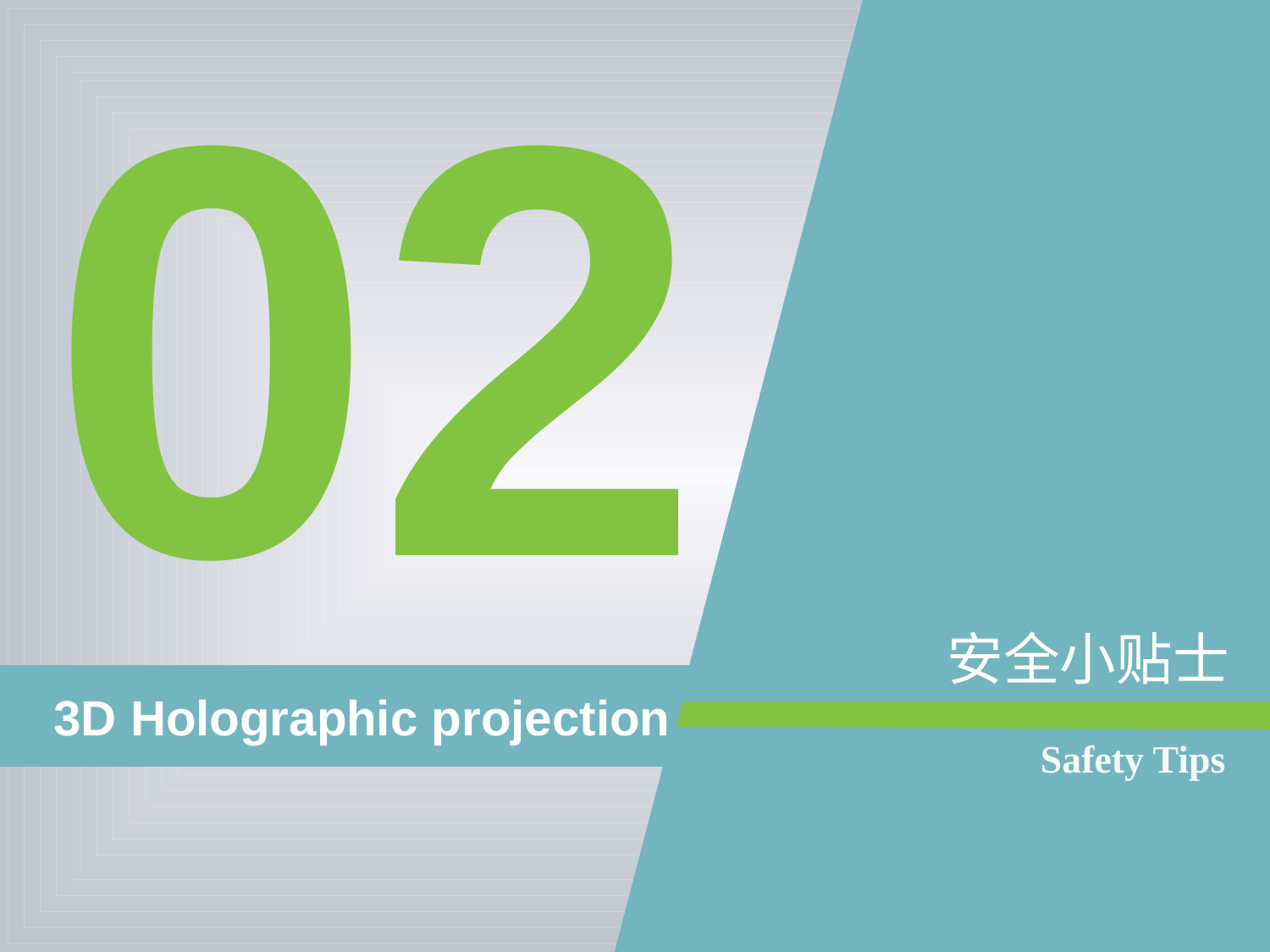

02

安全小贴士
   3D Holographic projection

Safety Tips